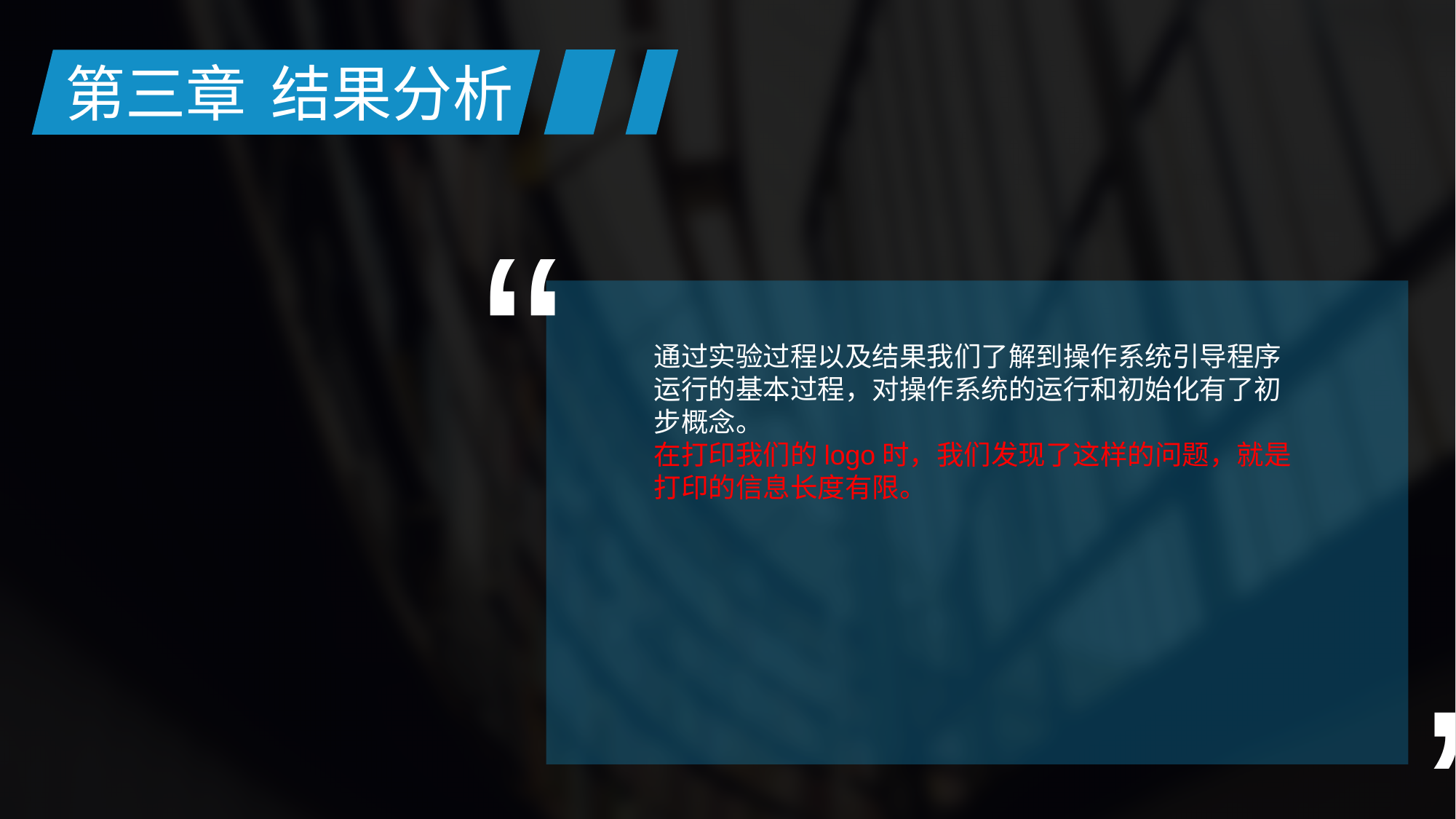

第三章
结果分析
“

通过实验过程以及结果我们了解到操作系统引导程序运行的基本过程，对操作系统的运行和初始化有了初步概念。
在打印我们的logo时，我们发现了这样的问题，就是打印的信息长度有限。

“